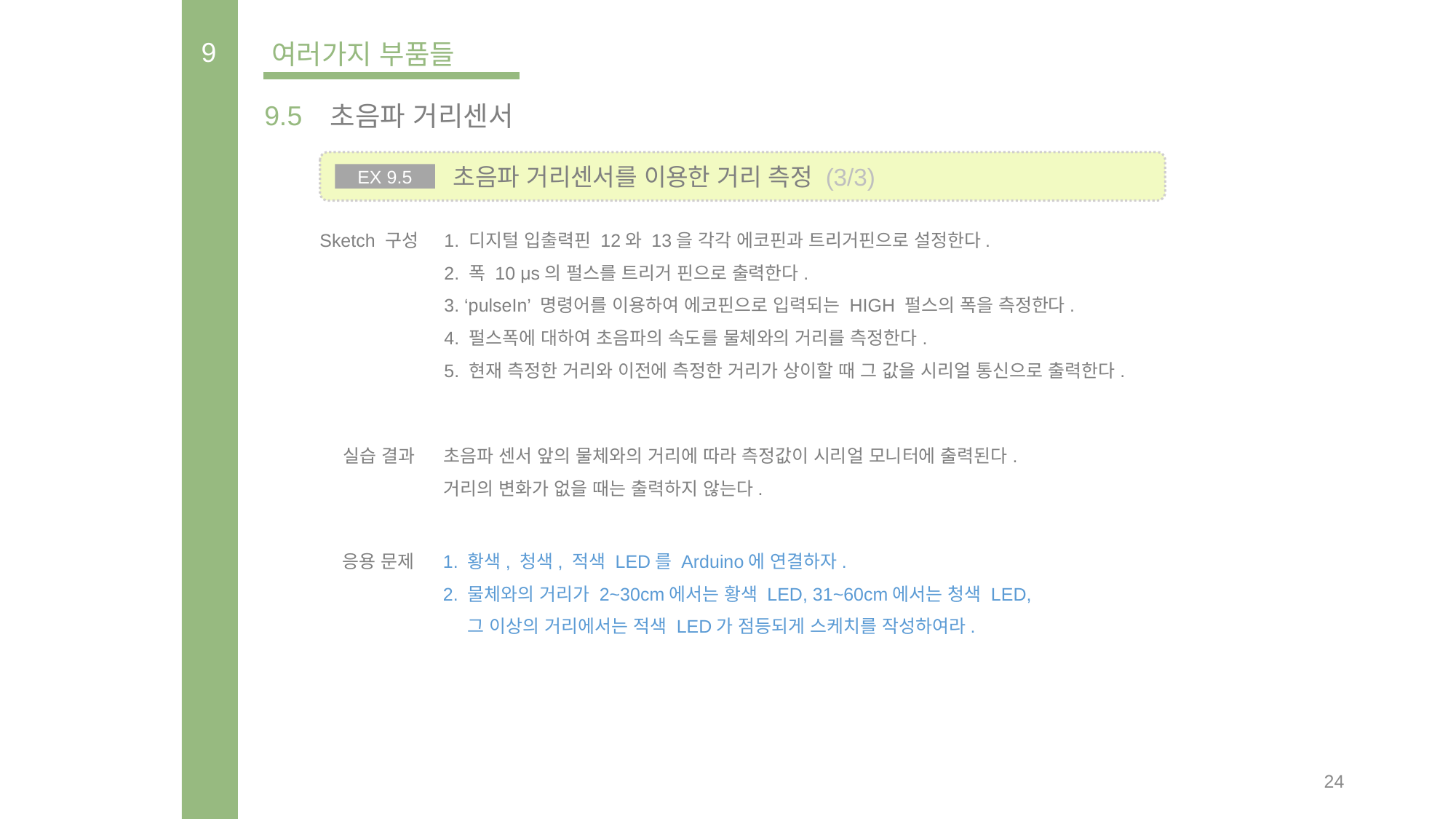

9
여러가지 부품들
9.5
초음파 거리센서
                 초음파 거리센서를 이용한 거리 측정 (3/3)
EX 9.5
Sketch 구성
1. 디지털 입출력핀 12와 13을 각각 에코핀과 트리거핀으로 설정한다.
2. 폭 10 μs의 펄스를 트리거 핀으로 출력한다.
3. ‘pulseIn’ 명령어를 이용하여 에코핀으로 입력되는 HIGH 펄스의 폭을 측정한다.
4. 펄스폭에 대하여 초음파의 속도를 물체와의 거리를 측정한다.
5. 현재 측정한 거리와 이전에 측정한 거리가 상이할 때 그 값을 시리얼 통신으로 출력한다.
실습 결과
초음파 센서 앞의 물체와의 거리에 따라 측정값이 시리얼 모니터에 출력된다.
거리의 변화가 없을 때는 출력하지 않는다.
응용 문제
1. 황색, 청색, 적색 LED를 Arduino에 연결하자.
2. 물체와의 거리가 2~30cm에서는 황색 LED, 31~60cm에서는 청색 LED,
    그 이상의 거리에서는 적색 LED가 점등되게 스케치를 작성하여라.
24